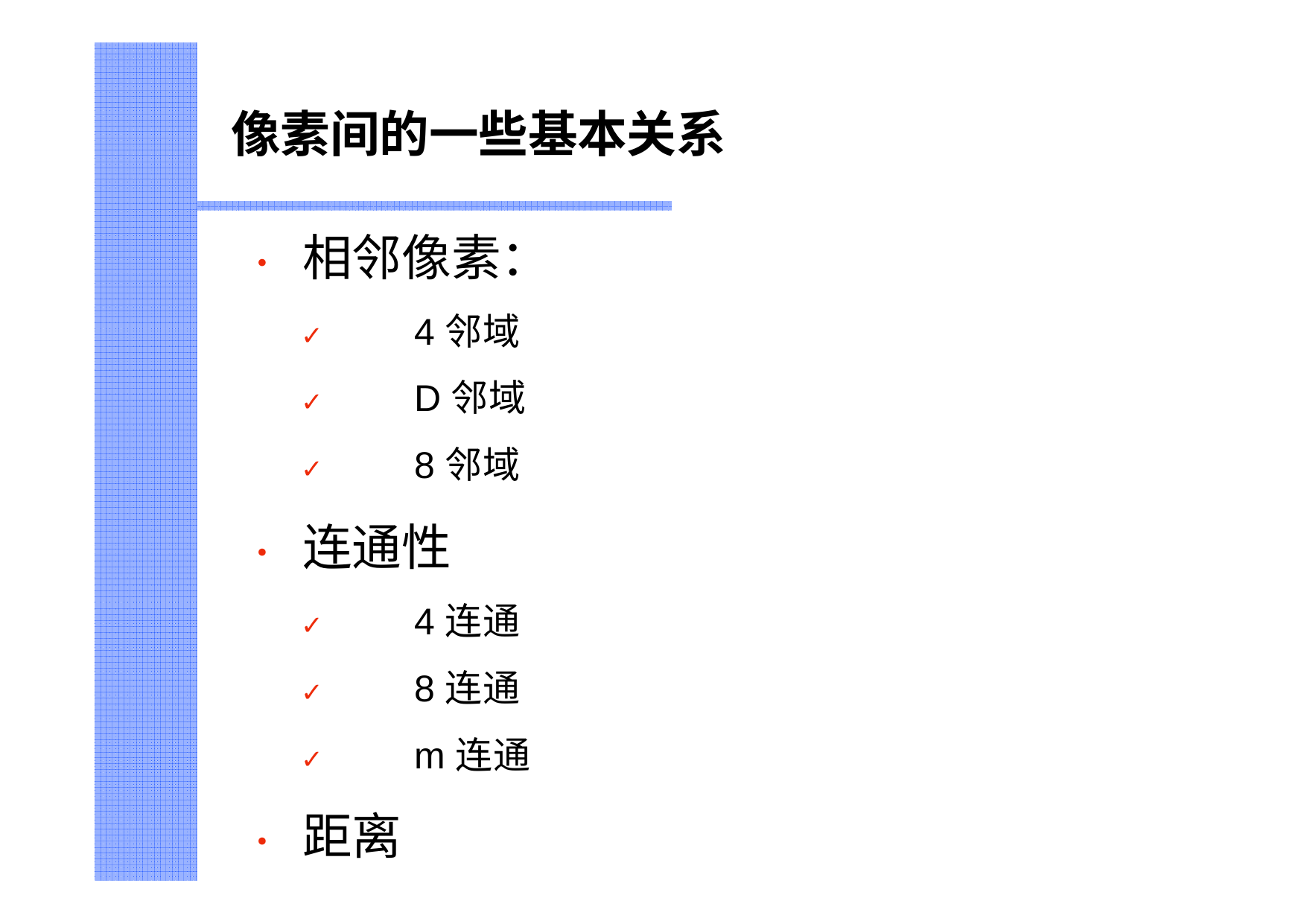

# 像素间的一些基本关系
•	相邻像素：
✓	4邻域
✓	D邻域
✓	8邻域
•	连通性
✓	4连通
✓	8连通
✓	m连通
•	距离